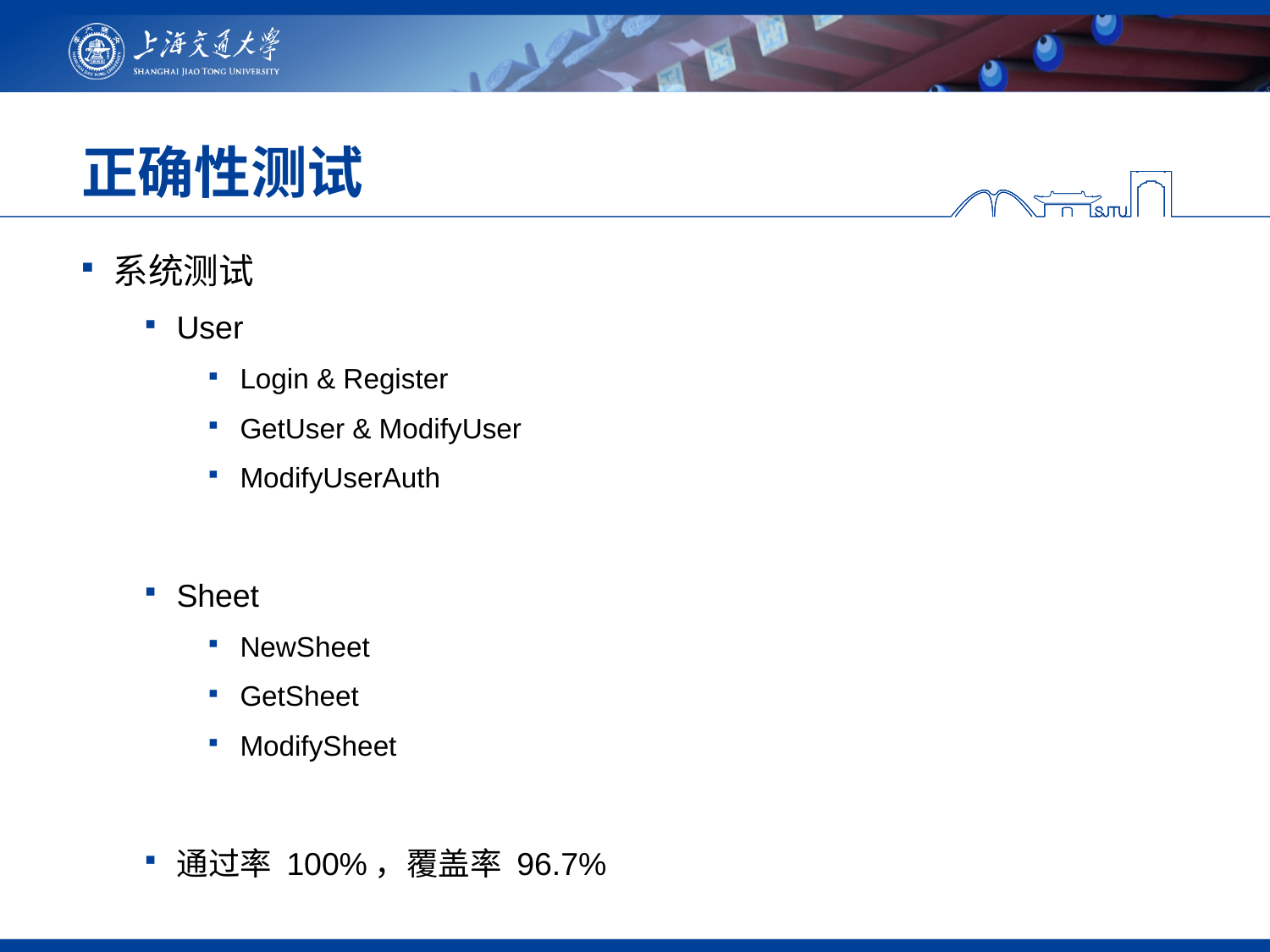

# 正确性测试
系统测试
User
Login & Register
GetUser & ModifyUser
ModifyUserAuth

Sheet
NewSheet
GetSheet
ModifySheet

通过率 100%，覆盖率 96.7%